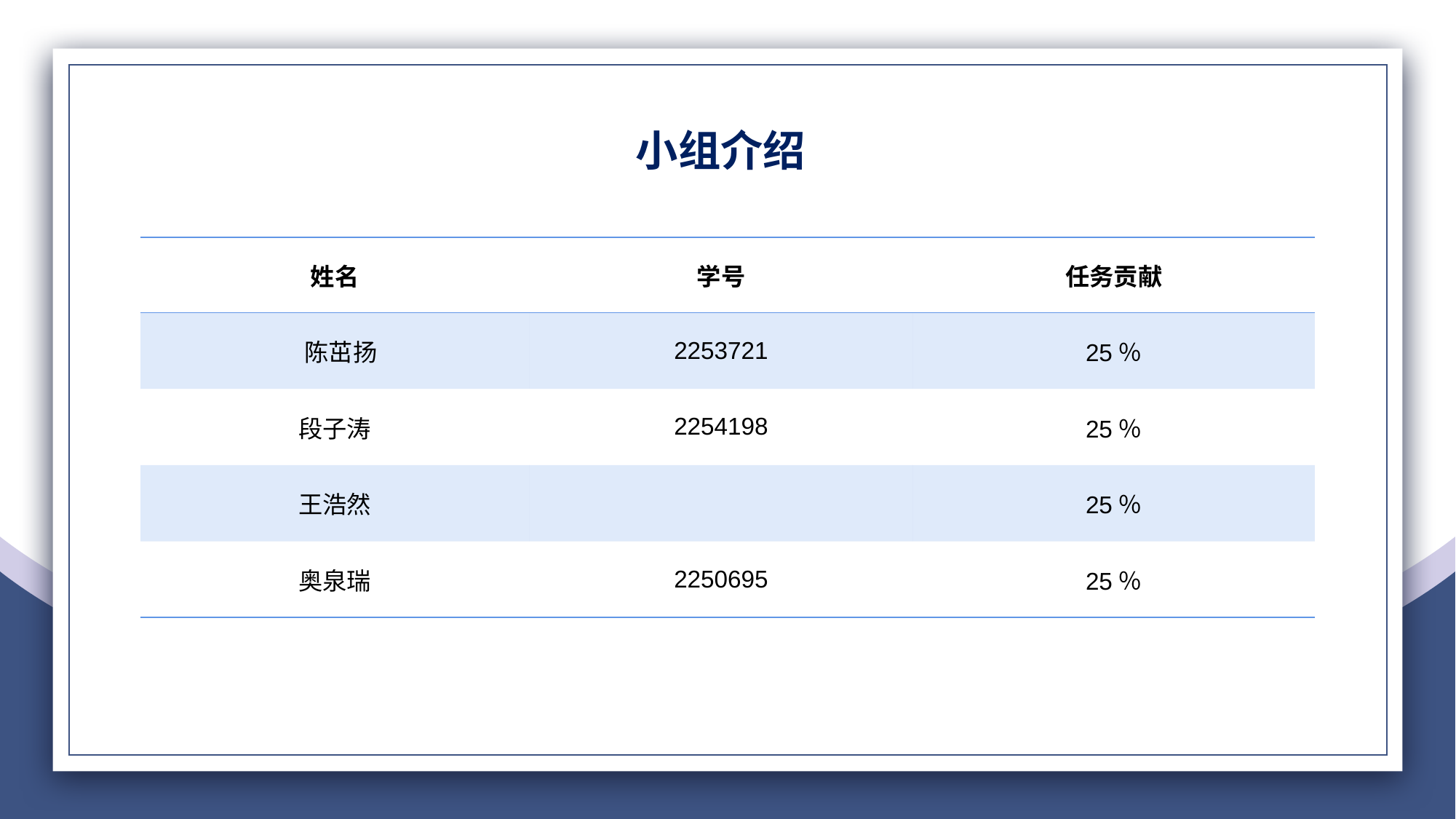

小组介绍
| 姓名 | 学号 | 任务贡献 |
| --- | --- | --- |
| 陈茁扬 | 2253721 | 25％ |
| 段子涛 | 2254198 | 25％ |
| 王浩然 |  | 25％ |
| 奥泉瑞 | 2250695 | 25％ |